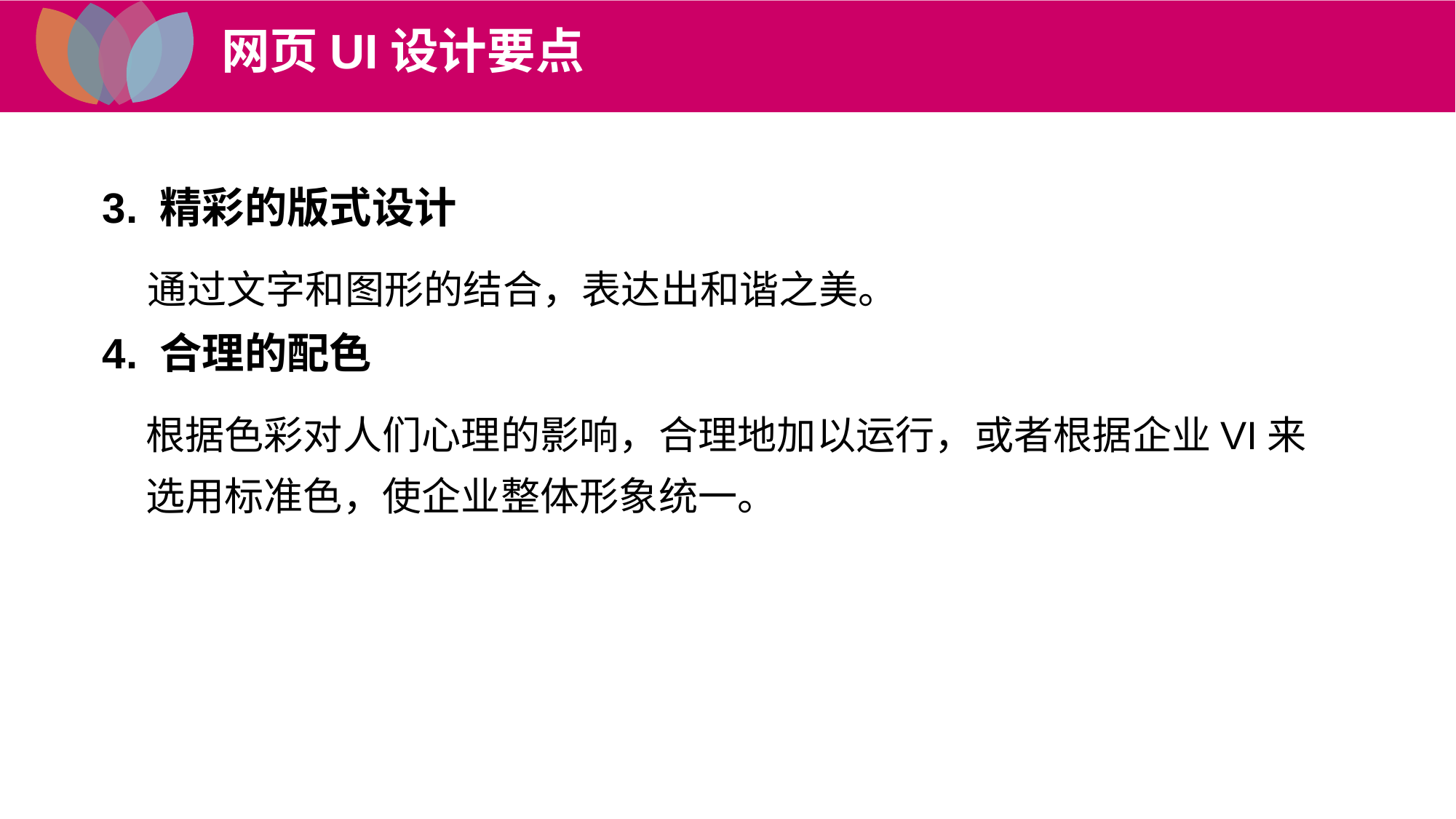

网页UI设计要点
3. 精彩的版式设计
    通过文字和图形的结合，表达出和谐之美。
4. 合理的配色
根据色彩对人们心理的影响，合理地加以运行，或者根据企业VI来选用标准色，使企业整体形象统一。